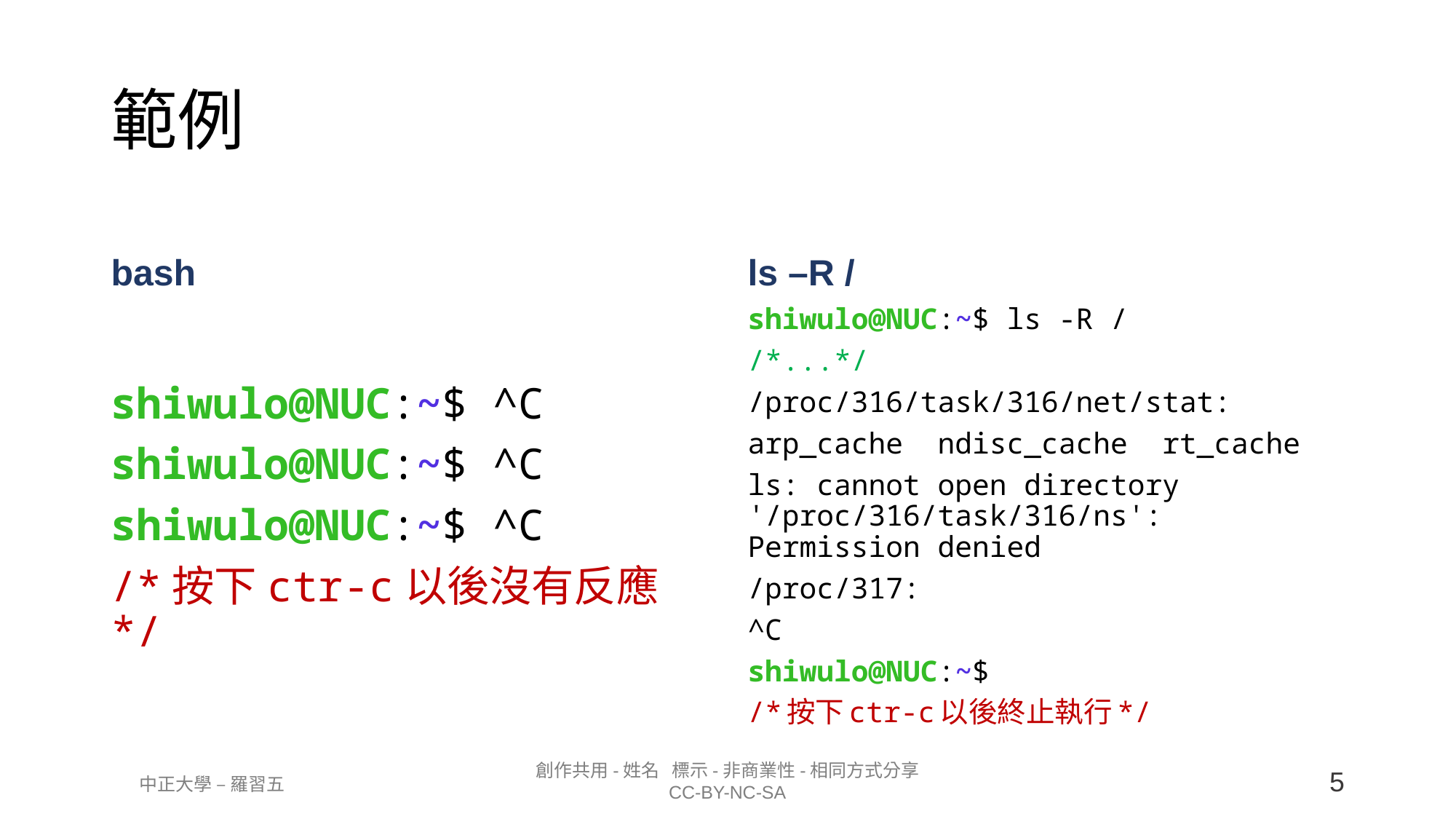

# 範例
bash
ls –R /
shiwulo@NUC:~$ ^C
shiwulo@NUC:~$ ^C
shiwulo@NUC:~$ ^C
/*按下ctr-c以後沒有反應*/
shiwulo@NUC:~$ ls -R /
/*...*/
/proc/316/task/316/net/stat:
arp_cache  ndisc_cache  rt_cache
ls: cannot open directory '/proc/316/task/316/ns': Permission denied
/proc/317:
^C
shiwulo@NUC:~$
/*按下ctr-c以後終止執行*/